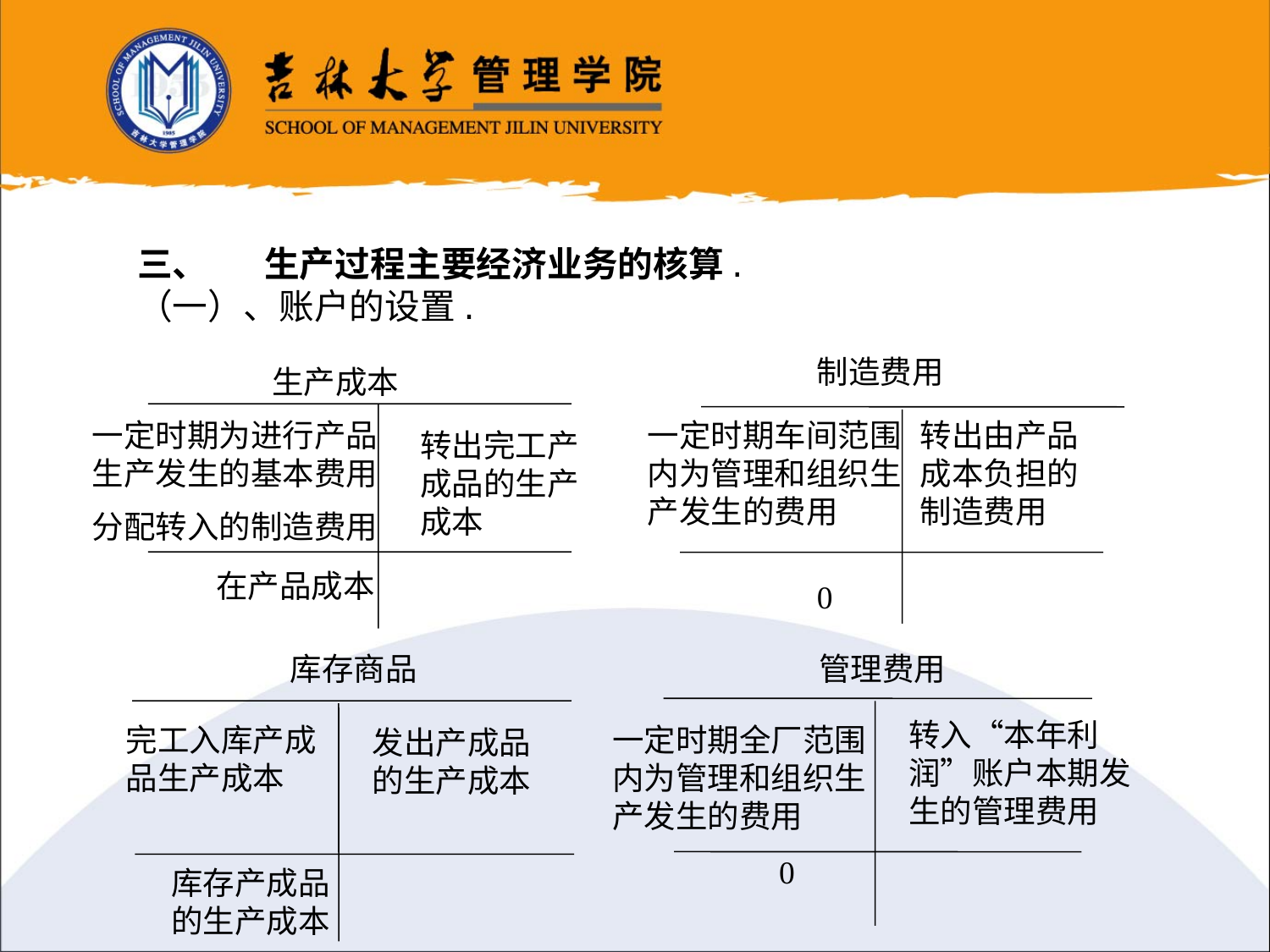

三、	生产过程主要经济业务的核算.
（一）、账户的设置.
制造费用

一定时期车间范围内为管理和组织生产发生的费用

转出由产品成本负担的制造费用

0
生产成本

一定时期为进行产品生产发生的基本费用
分配转入的制造费用
转出完工产成品的生产成本

在产品成本
库存商品

完工入库产成品生产成本
发出产成品的生产成本

库存产成品的生产成本
管理费用

转入“本年利润”账户本期发生的管理费用
一定时期全厂范围内为管理和组织生产发生的费用
0

68